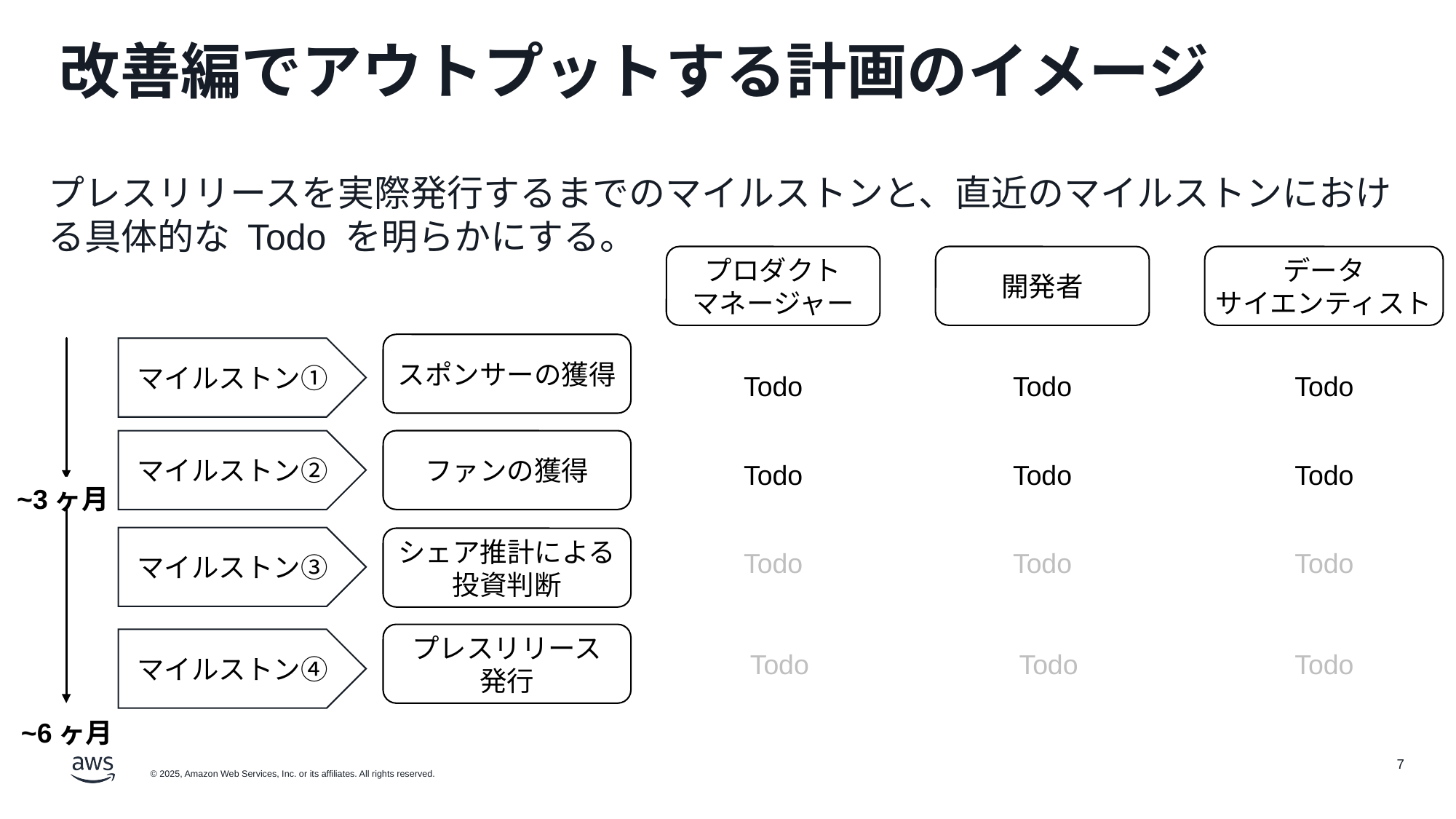

# 改善編でアウトプットする計画のイメージ
プレスリリースを実際発行するまでのマイルストンと、直近のマイルストンにおける具体的な Todo を明らかにする。
プロダクト
マネージャー
開発者
データ
サイエンティスト
スポンサーの獲得
マイルストン①
Todo
Todo
Todo
マイルストン②
ファンの獲得
Todo
Todo
Todo

~3ヶ月
マイルストン③
シェア推計による投資判断
Todo
Todo
Todo
プレスリリース
発行
マイルストン④
Todo
Todo
Todo
~6ヶ月
7